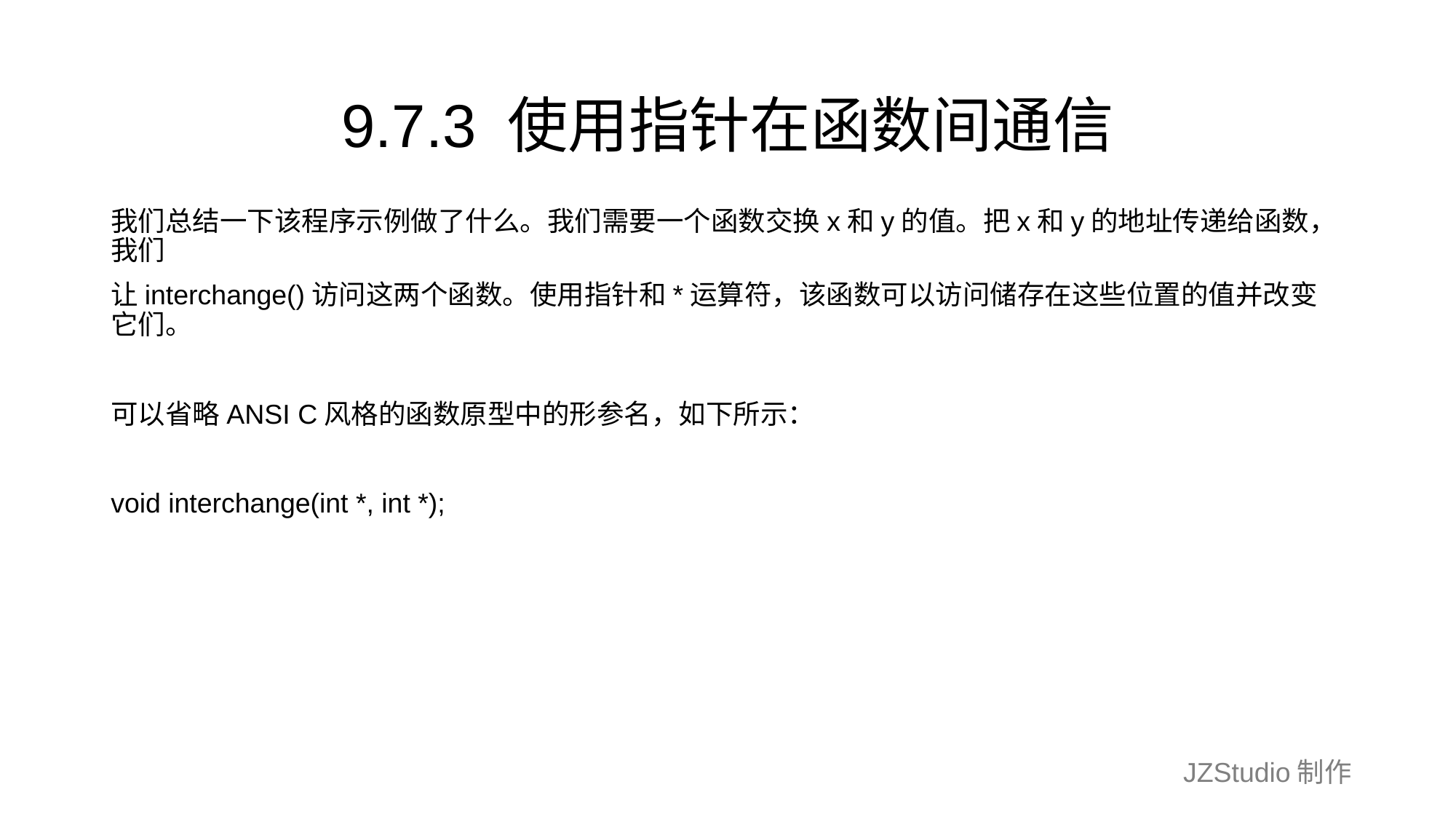

# 9.7.3 使用指针在函数间通信
我们总结一下该程序示例做了什么。我们需要一个函数交换x和y的值。把x和y的地址传递给函数，我们
让interchange()访问这两个函数。使用指针和*运算符，该函数可以访问储存在这些位置的值并改变它们。

可以省略ANSI C风格的函数原型中的形参名，如下所示：

void interchange(int *, int *);